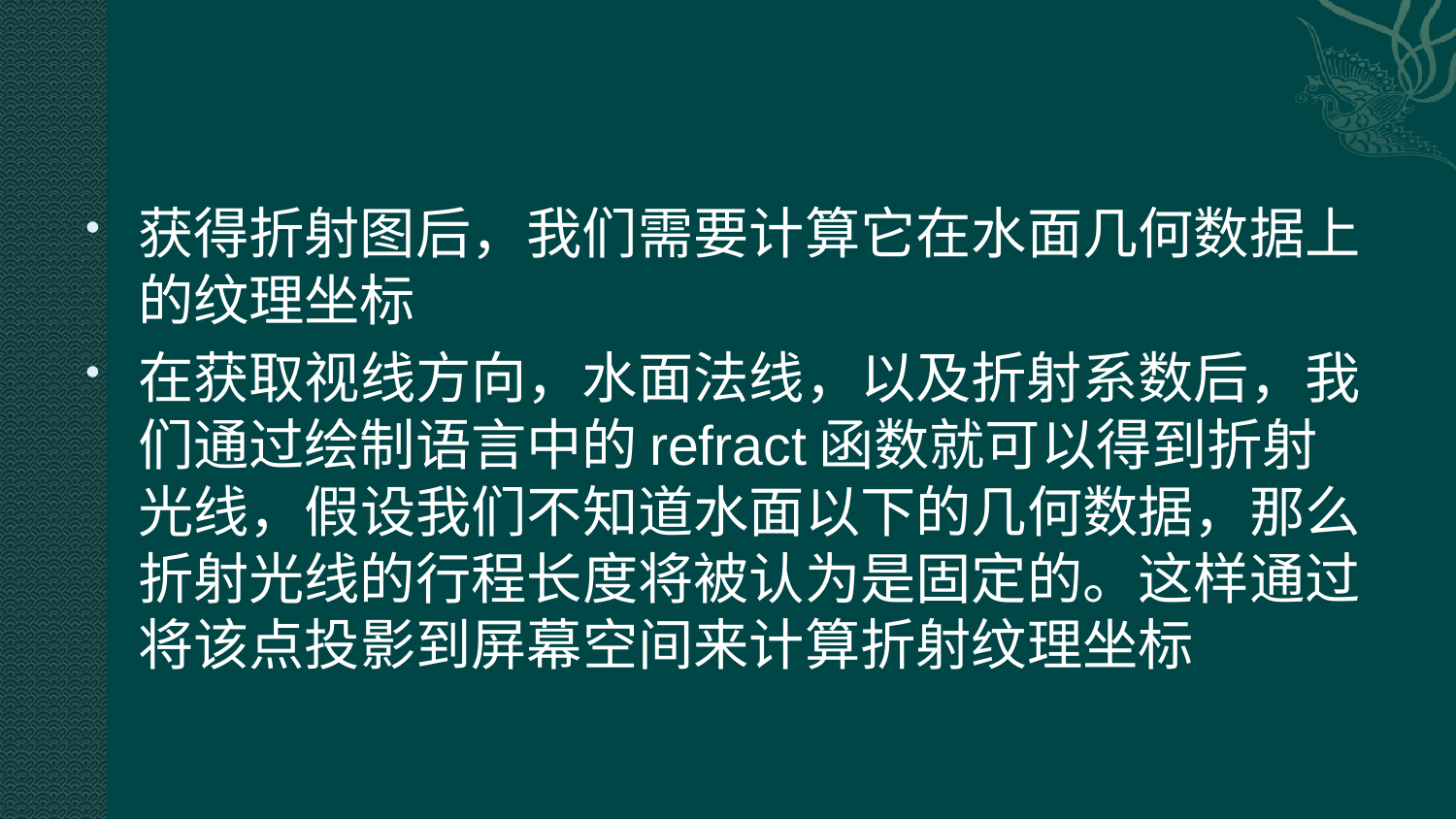

#
获得折射图后，我们需要计算它在水面几何数据上的纹理坐标
在获取视线方向，水面法线，以及折射系数后，我们通过绘制语言中的refract函数就可以得到折射光线，假设我们不知道水面以下的几何数据，那么折射光线的行程长度将被认为是固定的。这样通过将该点投影到屏幕空间来计算折射纹理坐标